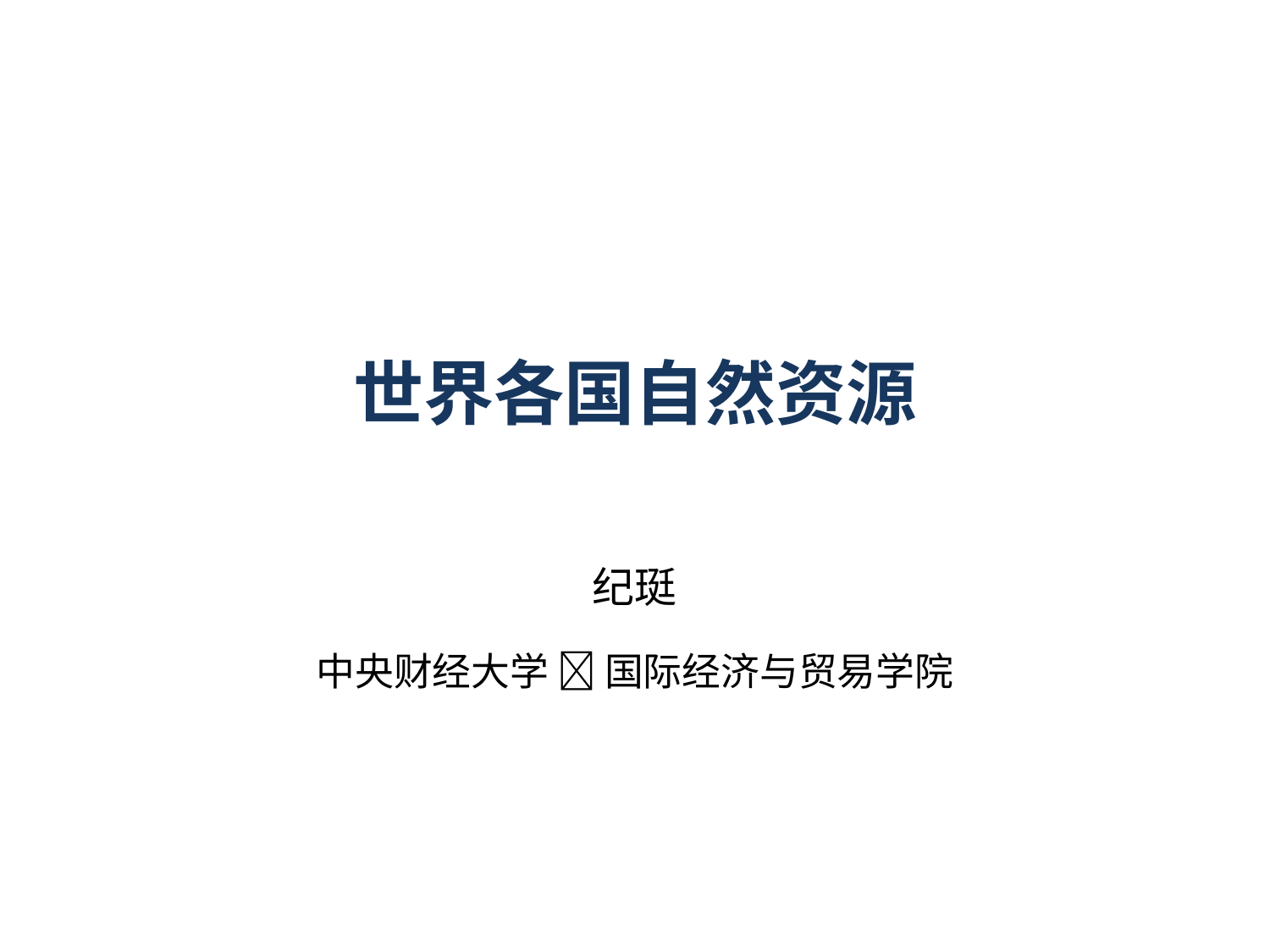

# 世界各国自然资源
纪珽
中央财经大学 ⋅ 国际经济与贸易学院

1